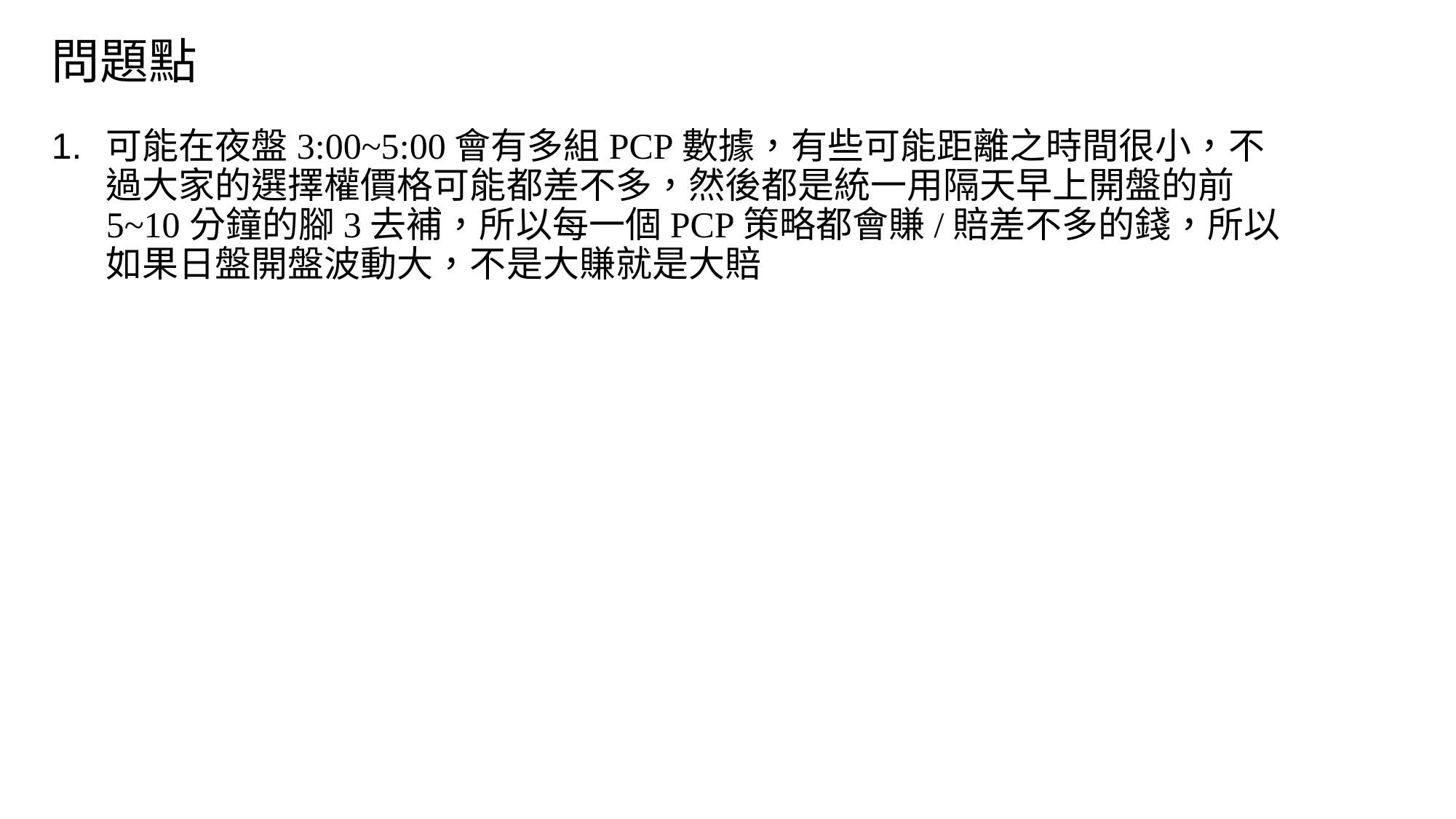

# 問題點
可能在夜盤3:00~5:00會有多組PCP數據，有些可能距離之時間很小，不過大家的選擇權價格可能都差不多，然後都是統一用隔天早上開盤的前5~10分鐘的腳3去補，所以每一個PCP策略都會賺/賠差不多的錢，所以如果日盤開盤波動大，不是大賺就是大賠